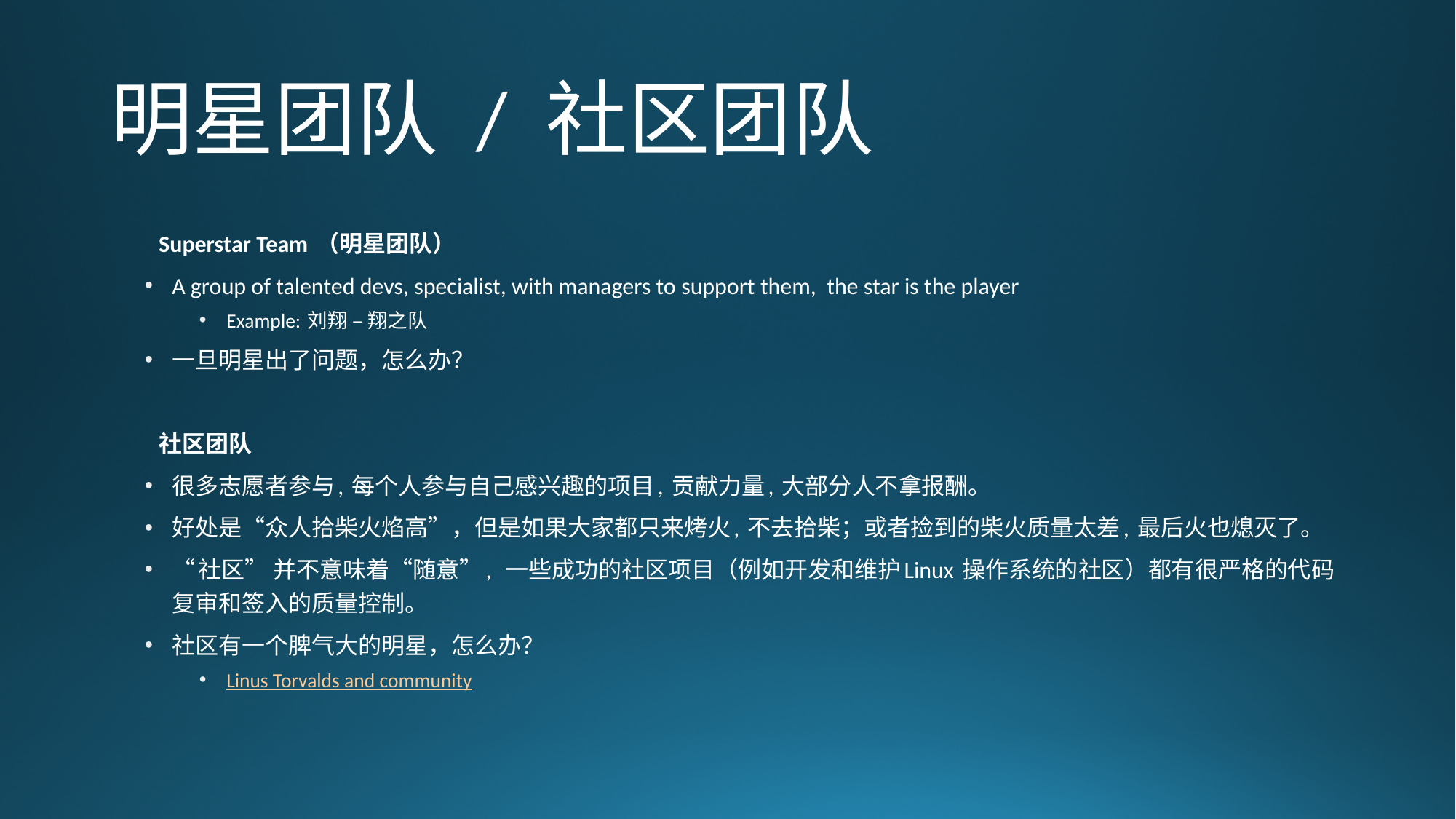

# 明星团队 / 社区团队
Superstar Team （明星团队）
A group of talented devs, specialist, with managers to support them,  the star is the player
Example: 刘翔 – 翔之队
一旦明星出了问题，怎么办？

社区团队
很多志愿者参与, 每个人参与自己感兴趣的项目, 贡献力量, 大部分人不拿报酬。
好处是“众人拾柴火焰高”，但是如果大家都只来烤火, 不去拾柴；或者捡到的柴火质量太差, 最后火也熄灭了。
“社区” 并不意味着“随意”,  一些成功的社区项目（例如开发和维护Linux 操作系统的社区）都有很严格的代码复审和签入的质量控制。
社区有一个脾气大的明星，怎么办？
Linus Torvalds and community